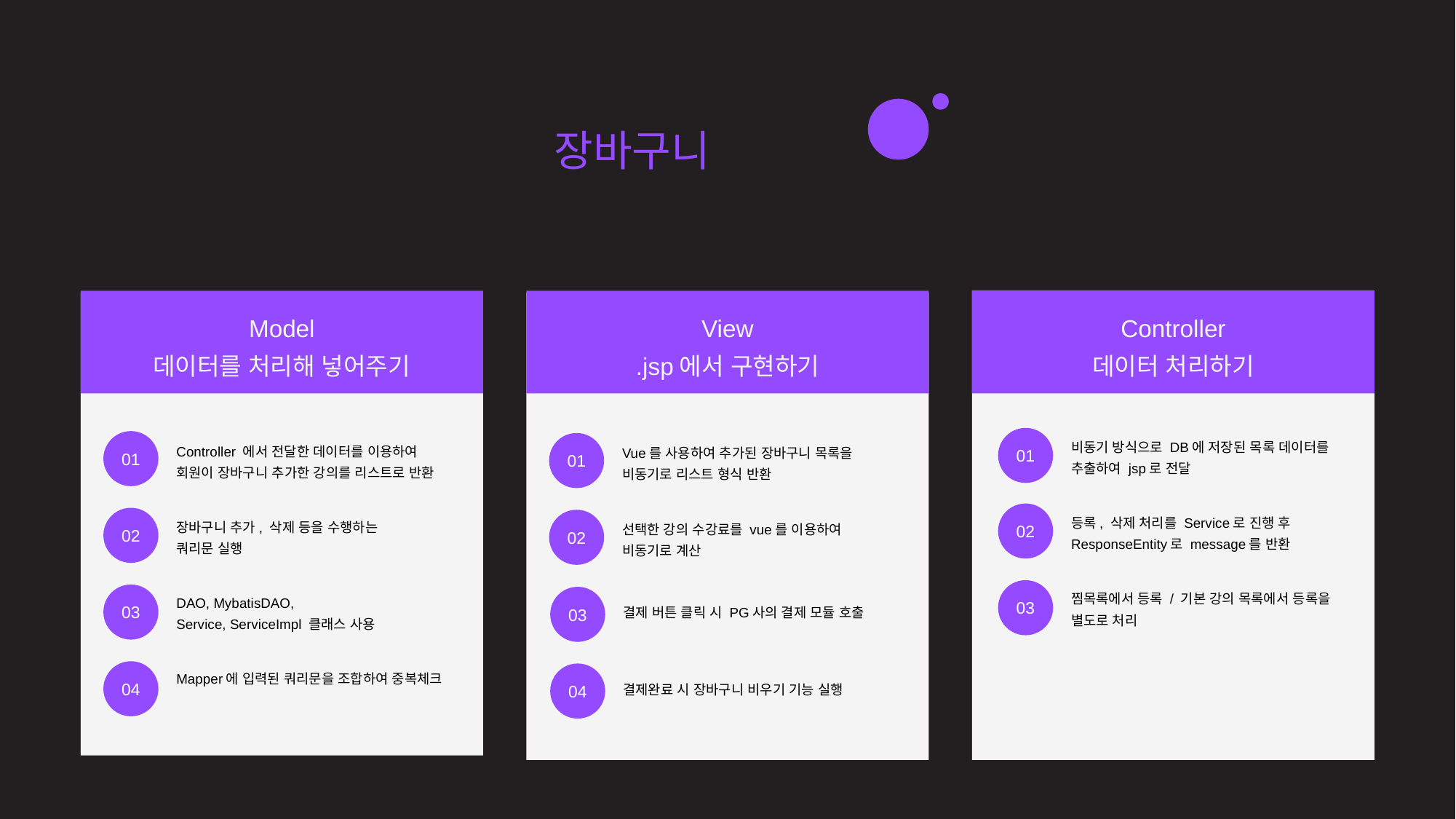

31 / 60
eduZino - 김나연

장바구니 기능 구현
[cartList.jsp]

Model
데이터를 처리해 넣어주기
View
.jsp에서 구현하기
Controller
데이터 처리하기
01
01
01
비동기 방식으로 DB에 저장된 목록 데이터를
추출하여 jsp로 전달
Controller 에서 전달한 데이터를 이용하여
회원이 장바구니 추가한 강의를 리스트로 반환
Vue를 사용하여 추가된 장바구니 목록을
비동기로 리스트 형식 반환
02
02
등록, 삭제 처리를 Service로 진행 후
ResponseEntity로 message를 반환
02
장바구니 추가, 삭제 등을 수행하는
쿼리문 실행
선택한 강의 수강료를 vue를 이용하여
비동기로 계산
03
03
찜목록에서 등록 / 기본 강의 목록에서 등록을 별도로 처리
03
DAO, MybatisDAO,
Service, ServiceImpl 클래스 사용
결제 버튼 클릭 시 PG사의 결제 모듈 호출
04
04
Mapper에 입력된 쿼리문을 조합하여 중복체크
결제완료 시 장바구니 비우기 기능 실행